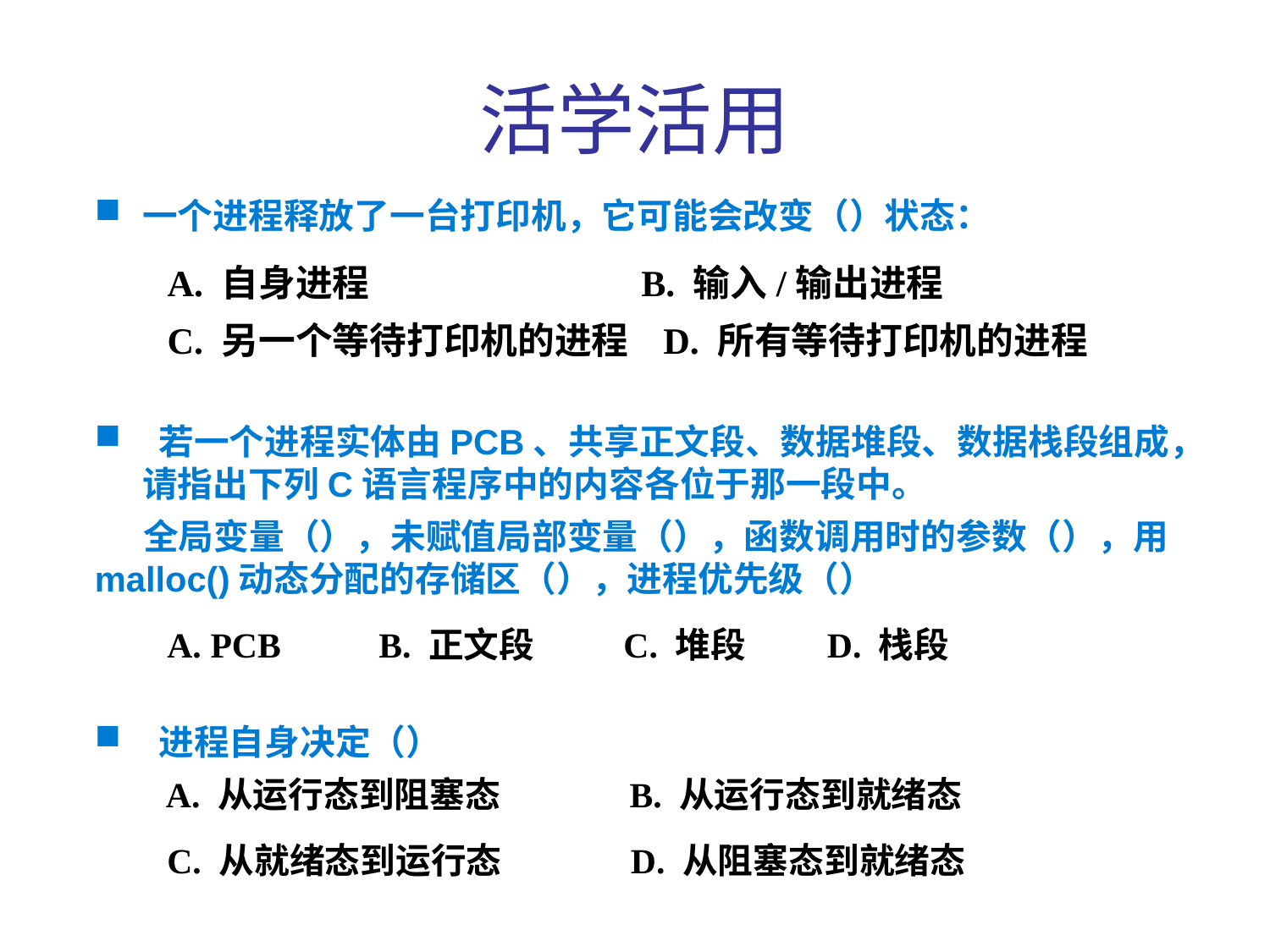

活学活用
一个进程释放了一台打印机，它可能会改变（）状态：
 A. 自身进程                               B. 输入/输出进程
 C. 另一个等待打印机的进程   D. 所有等待打印机的进程

 若一个进程实体由PCB、共享正文段、数据堆段、数据栈段组成，请指出下列C语言程序中的内容各位于那一段中。
     全局变量（），未赋值局部变量（），函数调用时的参数（），用 malloc()动态分配的存储区（），进程优先级（）
 A. PCB           B. 正文段          C. 堆段         D. 栈段

 进程自身决定（）
        A. 从运行态到阻塞态               B. 从运行态到就绪态
 C. 从就绪态到运行态               D. 从阻塞态到就绪态